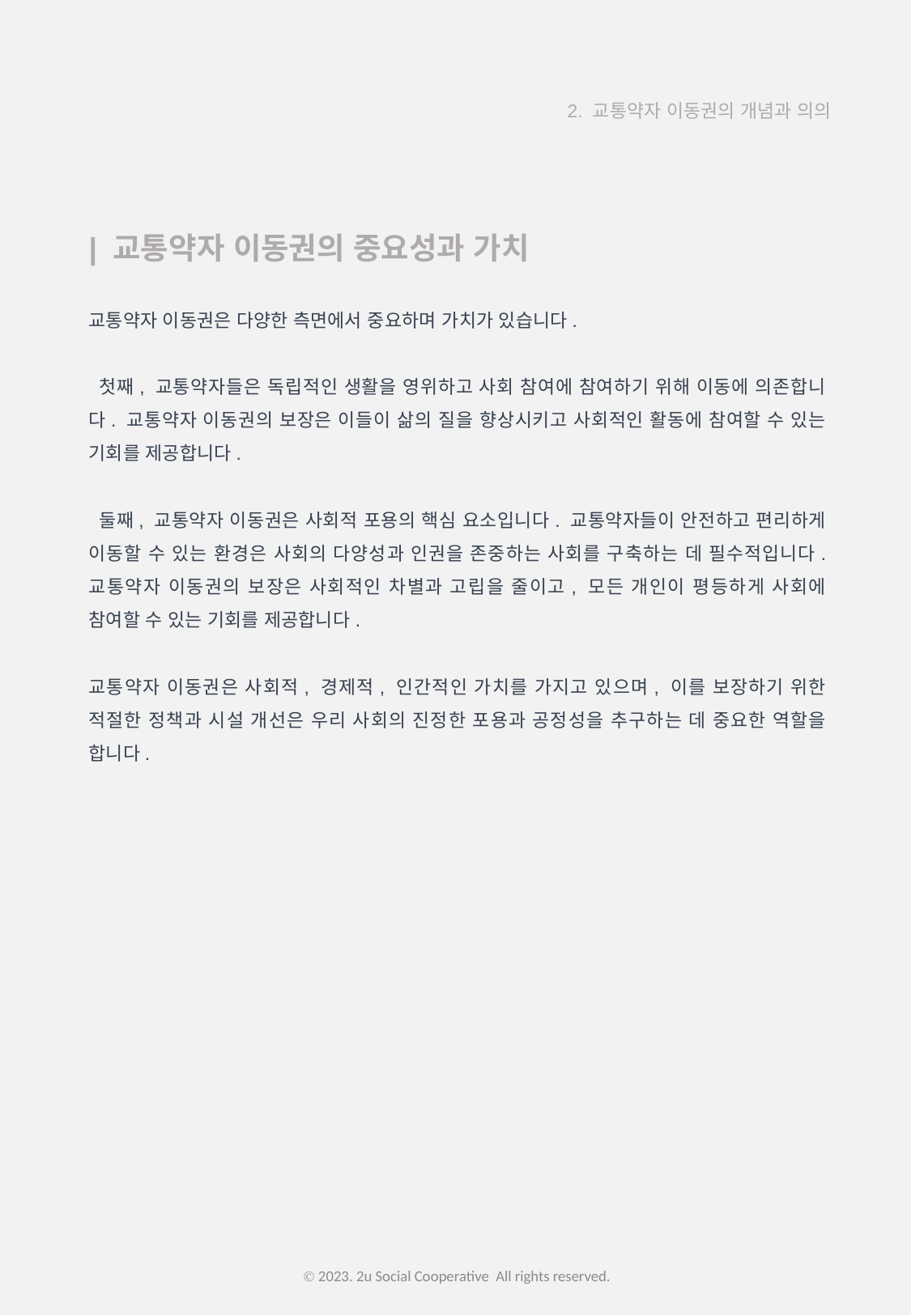

2. 교통약자 이동권의 개념과 의의
| 교통약자 이동권의 중요성과 가치
교통약자 이동권은 다양한 측면에서 중요하며 가치가 있습니다.

 첫째, 교통약자들은 독립적인 생활을 영위하고 사회 참여에 참여하기 위해 이동에 의존합니다. 교통약자 이동권의 보장은 이들이 삶의 질을 향상시키고 사회적인 활동에 참여할 수 있는 기회를 제공합니다.

 둘째, 교통약자 이동권은 사회적 포용의 핵심 요소입니다. 교통약자들이 안전하고 편리하게 이동할 수 있는 환경은 사회의 다양성과 인권을 존중하는 사회를 구축하는 데 필수적입니다. 교통약자 이동권의 보장은 사회적인 차별과 고립을 줄이고, 모든 개인이 평등하게 사회에 참여할 수 있는 기회를 제공합니다.

교통약자 이동권은 사회적, 경제적, 인간적인 가치를 가지고 있으며, 이를 보장하기 위한 적절한 정책과 시설 개선은 우리 사회의 진정한 포용과 공정성을 추구하는 데 중요한 역할을 합니다.
Ⓒ 2023. 2u Social Cooperative  All rights reserved.